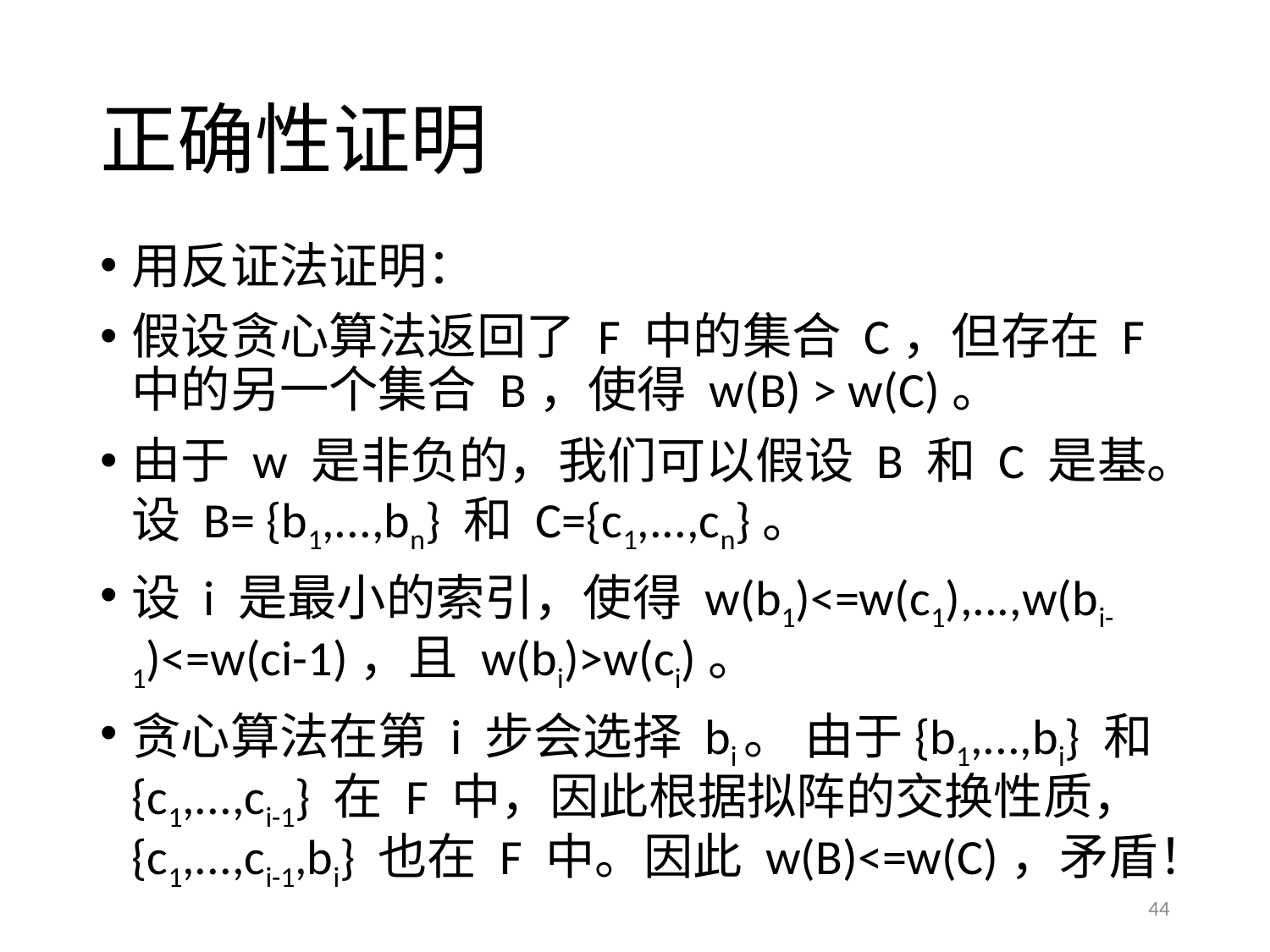

# 正确性证明
用反证法证明：
假设贪心算法返回了 F 中的集合 C，但存在 F 中的另一个集合 B，使得 w(B) > w(C)。
由于 w 是非负的，我们可以假设 B 和 C 是基。设 B= {b1,...,bn} 和 C={c1,...,cn}。
设 i 是最小的索引，使得 w(b1)<=w(c1),...,w(bi-1)<=w(ci-1)，且 w(bi)>w(ci)。
贪心算法在第 i 步会选择 bi。 由于{b1,...,bi} 和 {c1,...,ci-1} 在 F 中，因此根据拟阵的交换性质，{c1,...,ci-1,bi} 也在 F 中。因此 w(B)<=w(C)，矛盾！
44